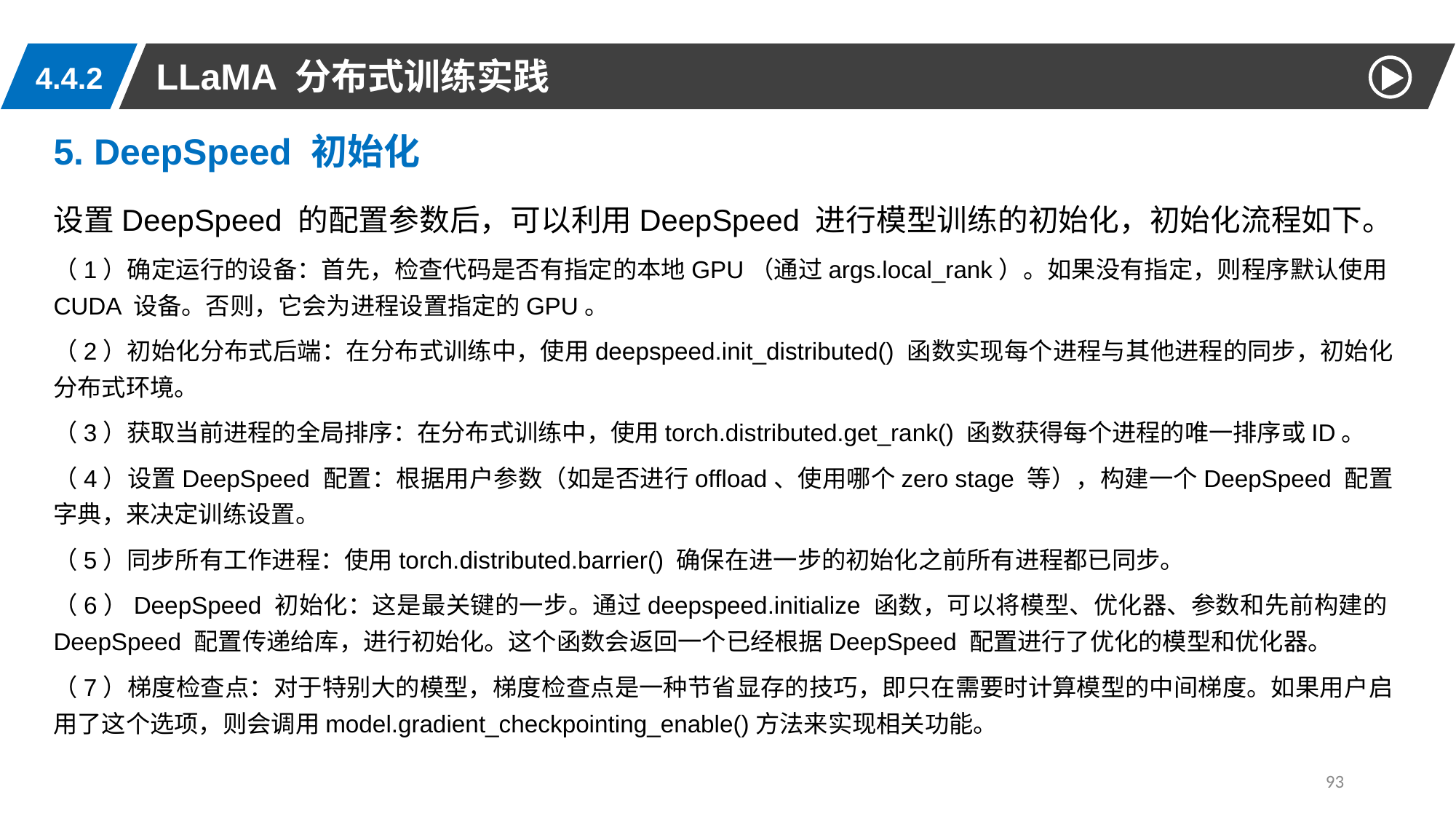

LLaMA 分布式训练实践
4.4.2

5. DeepSpeed 初始化
设置DeepSpeed 的配置参数后，可以利用DeepSpeed 进行模型训练的初始化，初始化流程如下。
（1）确定运行的设备：首先，检查代码是否有指定的本地GPU（通过args.local_rank）。如果没有指定，则程序默认使用CUDA 设备。否则，它会为进程设置指定的GPU。
（2）初始化分布式后端：在分布式训练中，使用deepspeed.init_distributed() 函数实现每个进程与其他进程的同步，初始化分布式环境。
（3）获取当前进程的全局排序：在分布式训练中，使用torch.distributed.get_rank() 函数获得每个进程的唯一排序或ID。
（4）设置DeepSpeed 配置：根据用户参数（如是否进行offload、使用哪个zero stage 等），构建一个DeepSpeed 配置字典，来决定训练设置。
（5）同步所有工作进程：使用torch.distributed.barrier() 确保在进一步的初始化之前所有进程都已同步。
（6）DeepSpeed 初始化：这是最关键的一步。通过deepspeed.initialize 函数，可以将模型、优化器、参数和先前构建的DeepSpeed 配置传递给库，进行初始化。这个函数会返回一个已经根据DeepSpeed 配置进行了优化的模型和优化器。
（7）梯度检查点：对于特别大的模型，梯度检查点是一种节省显存的技巧，即只在需要时计算模型的中间梯度。如果用户启用了这个选项，则会调用model.gradient_checkpointing_enable()方法来实现相关功能。
93